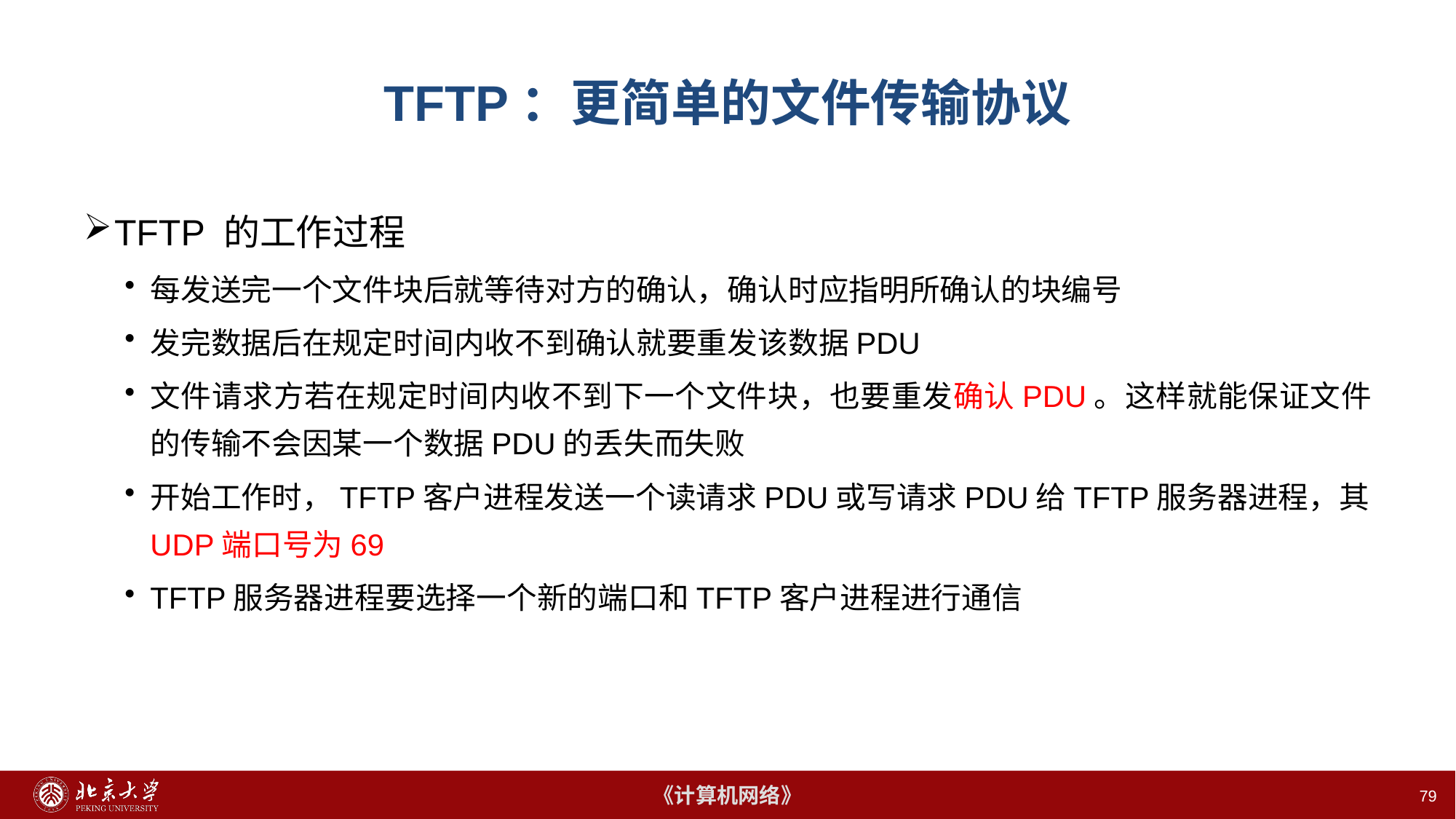

79
# TFTP：更简单的文件传输协议
TFTP 的工作过程
每发送完一个文件块后就等待对方的确认，确认时应指明所确认的块编号
发完数据后在规定时间内收不到确认就要重发该数据PDU
文件请求方若在规定时间内收不到下一个文件块，也要重发确认PDU。这样就能保证文件的传输不会因某一个数据PDU的丢失而失败
开始工作时，TFTP客户进程发送一个读请求PDU或写请求PDU给TFTP服务器进程，其UDP端口号为69
TFTP服务器进程要选择一个新的端口和TFTP客户进程进行通信